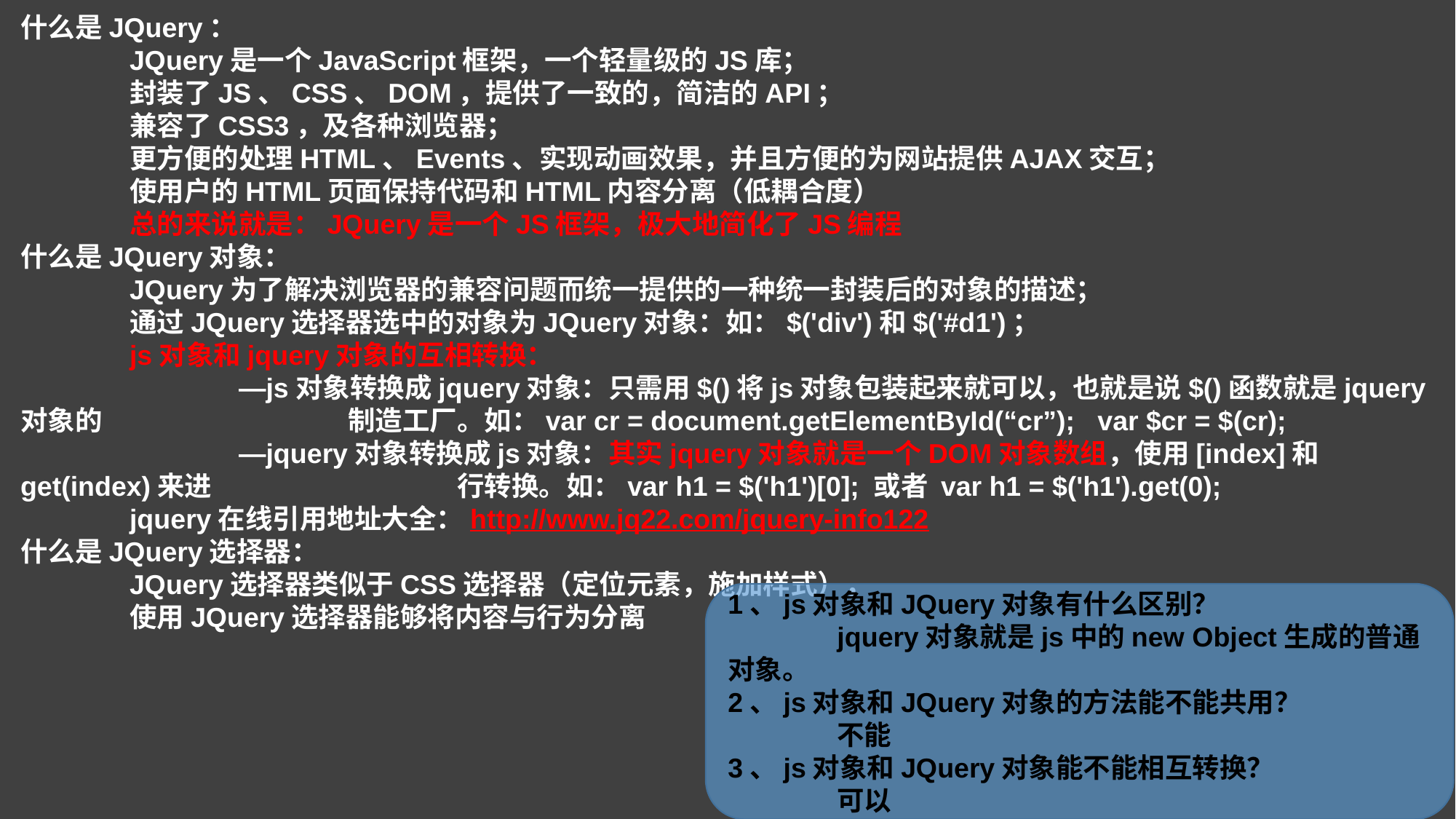

什么是JQuery：
	JQuery是一个JavaScript框架，一个轻量级的JS库；
	封装了JS、CSS、DOM，提供了一致的，简洁的API；
	兼容了CSS3，及各种浏览器；
	更方便的处理HTML、Events、实现动画效果，并且方便的为网站提供AJAX交互；
	使用户的HTML页面保持代码和HTML内容分离（低耦合度）
	总的来说就是：JQuery是一个JS框架，极大地简化了JS编程
什么是JQuery对象：
	JQuery为了解决浏览器的兼容问题而统一提供的一种统一封装后的对象的描述；
	通过JQuery选择器选中的对象为JQuery对象：如：$('div')和$('#d1')；
	js对象和jquery对象的互相转换：
		—js对象转换成jquery对象：只需用$()将js对象包装起来就可以，也就是说$()函数就是jquery对象的			制造工厂。如：var cr = document.getElementById(“cr”);   var $cr = $(cr);
		—jquery对象转换成js对象：其实jquery对象就是一个DOM对象数组，使用[index]和get(index)来进			行转换。如：var h1 = $('h1')[0]; 或者 var h1 = $('h1').get(0);
	jquery在线引用地址大全：http://www.jq22.com/jquery-info122
什么是JQuery选择器：
	JQuery选择器类似于CSS选择器（定位元素，施加样式），
	使用JQuery选择器能够将内容与行为分离

1、js对象和JQuery对象有什么区别？
	jquery对象就是js中的new Object生成的普通对象。
2、js对象和JQuery对象的方法能不能共用？
	不能
3、js对象和JQuery对象能不能相互转换？
	可以